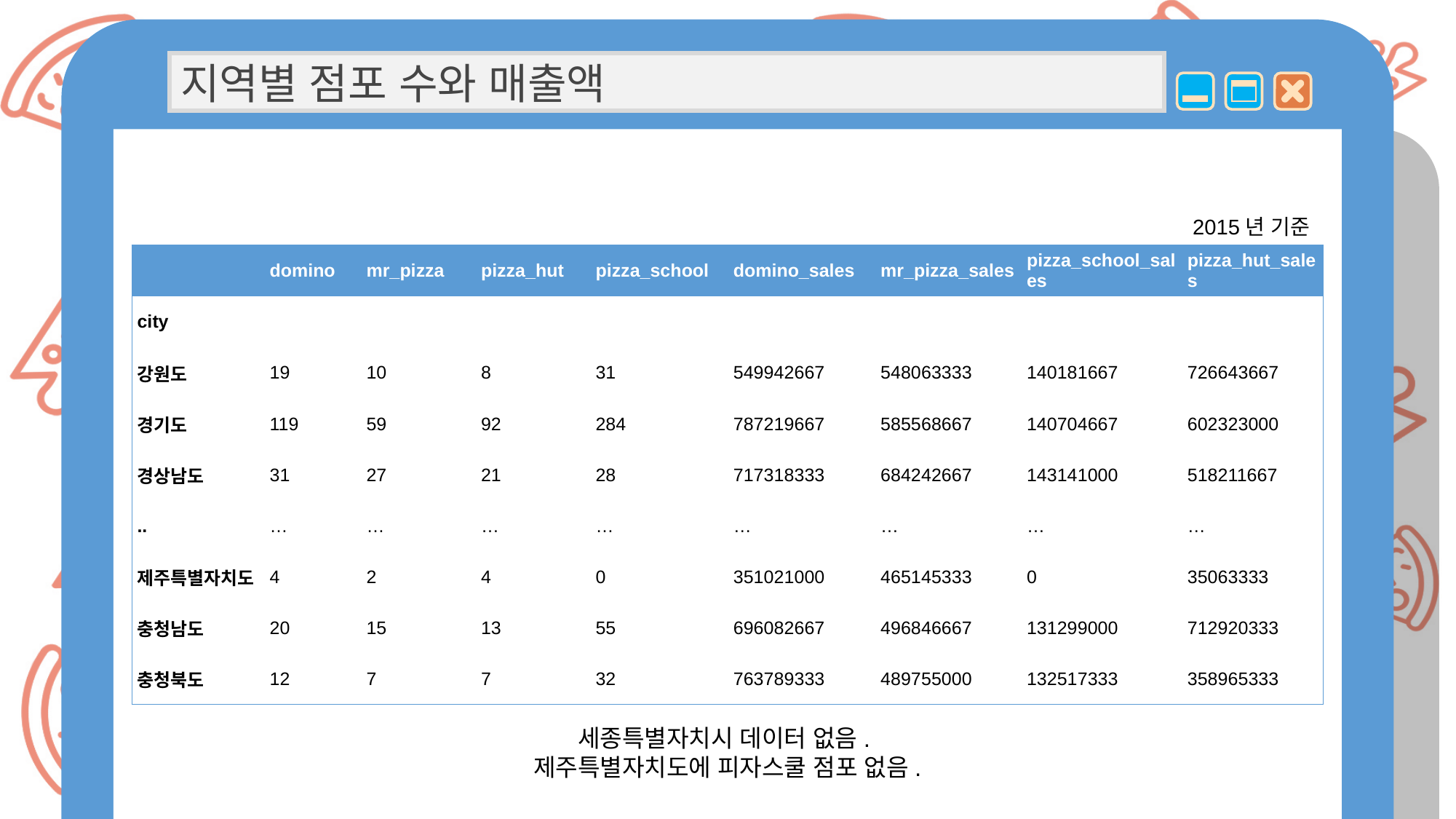

지역별 점포 수와 매출액

2015년 기준
|  | domino | mr\_pizza | pizza\_hut | pizza\_school | domino\_sales | mr\_pizza\_sales | pizza\_school\_sales | pizza\_hut\_sales |
| --- | --- | --- | --- | --- | --- | --- | --- | --- |
| city |  |  |  |  |  |  |  |  |
| 강원도 | 19 | 10 | 8 | 31 | 549942667 | 548063333 | 140181667 | 726643667 |
| 경기도 | 119 | 59 | 92 | 284 | 787219667 | 585568667 | 140704667 | 602323000 |
| 경상남도 | 31 | 27 | 21 | 28 | 717318333 | 684242667 | 143141000 | 518211667 |
| .. | … | … | … | … | … | … | … | … |
| 제주특별자치도 | 4 | 2 | 4 | 0 | 351021000 | 465145333 | 0 | 35063333 |
| 충청남도 | 20 | 15 | 13 | 55 | 696082667 | 496846667 | 131299000 | 712920333 |
| 충청북도 | 12 | 7 | 7 | 32 | 763789333 | 489755000 | 132517333 | 358965333 |
세종특별자치시 데이터 없음.
제주특별자치도에 피자스쿨 점포 없음.